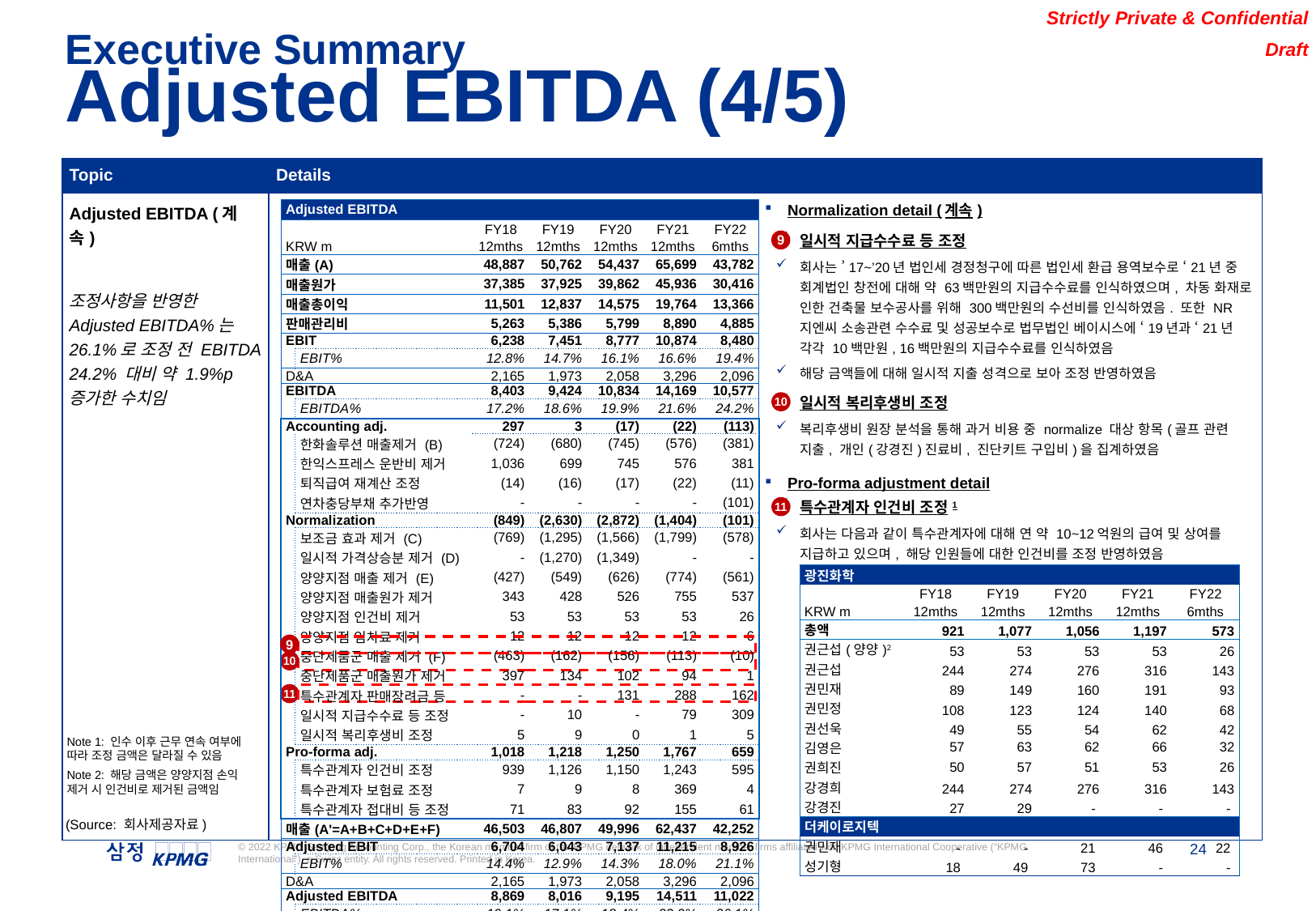

Executive Summary
Adjusted EBITDA (4/5)
| Topic | Details |
| --- | --- |
| Adjusted EBITDA (계속) 조정사항을 반영한 Adjusted EBITDA%는 26.1%로 조정 전 EBITDA 24.2% 대비 약 1.9%p 증가한 수치임 | Normalization detail (계속) 일시적 지급수수료 등 조정 회사는 ’17~’20년 법인세 경정청구에 따른 법인세 환급 용역보수로 ‘21년 중 회계법인 창전에 대해 약 63백만원의 지급수수료를 인식하였으며, 차동 화재로 인한 건축물 보수공사를 위해 300백만원의 수선비를 인식하였음. 또한 NR지엔씨 소송관련 수수료 및 성공보수로 법무법인 베이시스에 ‘19년과 ‘21년 각각 10백만원, 16백만원의 지급수수료를 인식하였음 해당 금액들에 대해 일시적 지출 성격으로 보아 조정 반영하였음 일시적 복리후생비 조정 복리후생비 원장 분석을 통해 과거 비용 중 normalize 대상 항목(골프 관련 지출, 개인(강경진)진료비, 진단키트 구입비)을 집계하였음 Pro-forma adjustment detail 특수관계자 인건비 조정1 회사는 다음과 같이 특수관계자에 대해 연 약 10~12억원의 급여 및 상여를 지급하고 있으며, 해당 인원들에 대한 인건비를 조정 반영하였음 |
| Adjusted EBITDA |  |  |  |  |  |  |
| --- | --- | --- | --- | --- | --- | --- |
|  |  | FY18 | FY19 | FY20 | FY21 | FY22 |
| KRW m |  | 12mths | 12mths | 12mths | 12mths | 6mths |
| 매출(A) |  | 48,887 | 50,762 | 54,437 | 65,699 | 43,782 |
| 매출원가 |  | 37,385 | 37,925 | 39,862 | 45,936 | 30,416 |
| 매출총이익 |  | 11,501 | 12,837 | 14,575 | 19,764 | 13,366 |
| 판매관리비 |  | 5,263 | 5,386 | 5,799 | 8,890 | 4,885 |
| EBIT |  | 6,238 | 7,451 | 8,777 | 10,874 | 8,480 |
|  | EBIT% | 12.8% | 14.7% | 16.1% | 16.6% | 19.4% |
| D&A |  | 2,165 | 1,973 | 2,058 | 3,296 | 2,096 |
| EBITDA |  | 8,403 | 9,424 | 10,834 | 14,169 | 10,577 |
|  | EBITDA% | 17.2% | 18.6% | 19.9% | 21.6% | 24.2% |
| Accounting adj. |  | 297 | 3 | (17) | (22) | (113) |
|  | 한화솔루션 매출제거 (B) | (724) | (680) | (745) | (576) | (381) |
|  | 한익스프레스 운반비 제거 | 1,036 | 699 | 745 | 576 | 381 |
|  | 퇴직급여 재계산 조정 | (14) | (16) | (17) | (22) | (11) |
|  | 연차충당부채 추가반영 | - | - | - | - | (101) |
| Normalization |  | (849) | (2,630) | (2,872) | (1,404) | (101) |
|  | 보조금 효과 제거 (C) | (769) | (1,295) | (1,566) | (1,799) | (578) |
|  | 일시적 가격상승분 제거 (D) | - | (1,270) | (1,349) | - | - |
|  | 양양지점 매출 제거 (E) | (427) | (549) | (626) | (774) | (561) |
|  | 양양지점 매출원가 제거 | 343 | 428 | 526 | 755 | 537 |
|  | 양양지점 인건비 제거 | 53 | 53 | 53 | 53 | 26 |
|  | 양양지점 임차료 제거 | 12 | 12 | 12 | 12 | 6 |
|  | 중단제품군 매출 제거 (F) | (463) | (162) | (156) | (113) | (10) |
|  | 중단제품군 매출원가 제거 | 397 | 134 | 102 | 94 | 1 |
|  | 특수관계자 판매장려금 등 | - | - | 131 | 288 | 162 |
|  | 일시적 지급수수료 등 조정 | - | 10 | - | 79 | 309 |
|  | 일시적 복리후생비 조정 | 5 | 9 | 0 | 1 | 5 |
| Pro-forma adj. |  | 1,018 | 1,218 | 1,250 | 1,767 | 659 |
|  | 특수관계자 인건비 조정 | 939 | 1,126 | 1,150 | 1,243 | 595 |
|  | 특수관계자 보험료 조정 | 7 | 9 | 8 | 369 | 4 |
|  | 특수관계자 접대비 등 조정 | 71 | 83 | 92 | 155 | 61 |
| 매출(A'=A+B+C+D+E+F) |  | 46,503 | 46,807 | 49,996 | 62,437 | 42,252 |
| Adjusted EBIT |  | 6,704 | 6,043 | 7,137 | 11,215 | 8,926 |
|  | EBIT% | 14.4% | 12.9% | 14.3% | 18.0% | 21.1% |
| D&A |  | 2,165 | 1,973 | 2,058 | 3,296 | 2,096 |
| Adjusted EBITDA |  | 8,869 | 8,016 | 9,195 | 14,511 | 11,022 |
|  | EBITDA% | 19.1% | 17.1% | 18.4% | 23.2% | 26.1% |
9
10
11
| 광진화학 |  |  |  |  |  |
| --- | --- | --- | --- | --- | --- |
|  | FY18 | FY19 | FY20 | FY21 | FY22 |
| KRW m | 12mths | 12mths | 12mths | 12mths | 6mths |
| 총액 | 921 | 1,077 | 1,056 | 1,197 | 573 |
| 권근섭(양양)2 | 53 | 53 | 53 | 53 | 26 |
| 권근섭 | 244 | 274 | 276 | 316 | 143 |
| 권민재 | 89 | 149 | 160 | 191 | 93 |
| 권민정 | 108 | 123 | 124 | 140 | 68 |
| 권선욱 | 49 | 55 | 54 | 62 | 42 |
| 김영은 | 57 | 63 | 62 | 66 | 32 |
| 권희진 | 50 | 57 | 51 | 53 | 26 |
| 강경희 | 244 | 274 | 276 | 316 | 143 |
| 강경진 | 27 | 29 | - | - | - |
| 더케이로지텍 |  |  |  |  |  |
| 권민재 | - | - | 21 | 46 | 22 |
| 성기형 | 18 | 49 | 73 | - | - |
9

10

11

Note 1: 인수 이후 근무 연속 여부에 따라 조정 금액은 달라질 수 있음
Note 2: 해당 금액은 양양지점 손익 제거 시 인건비로 제거된 금액임
(Source: 회사제공자료)